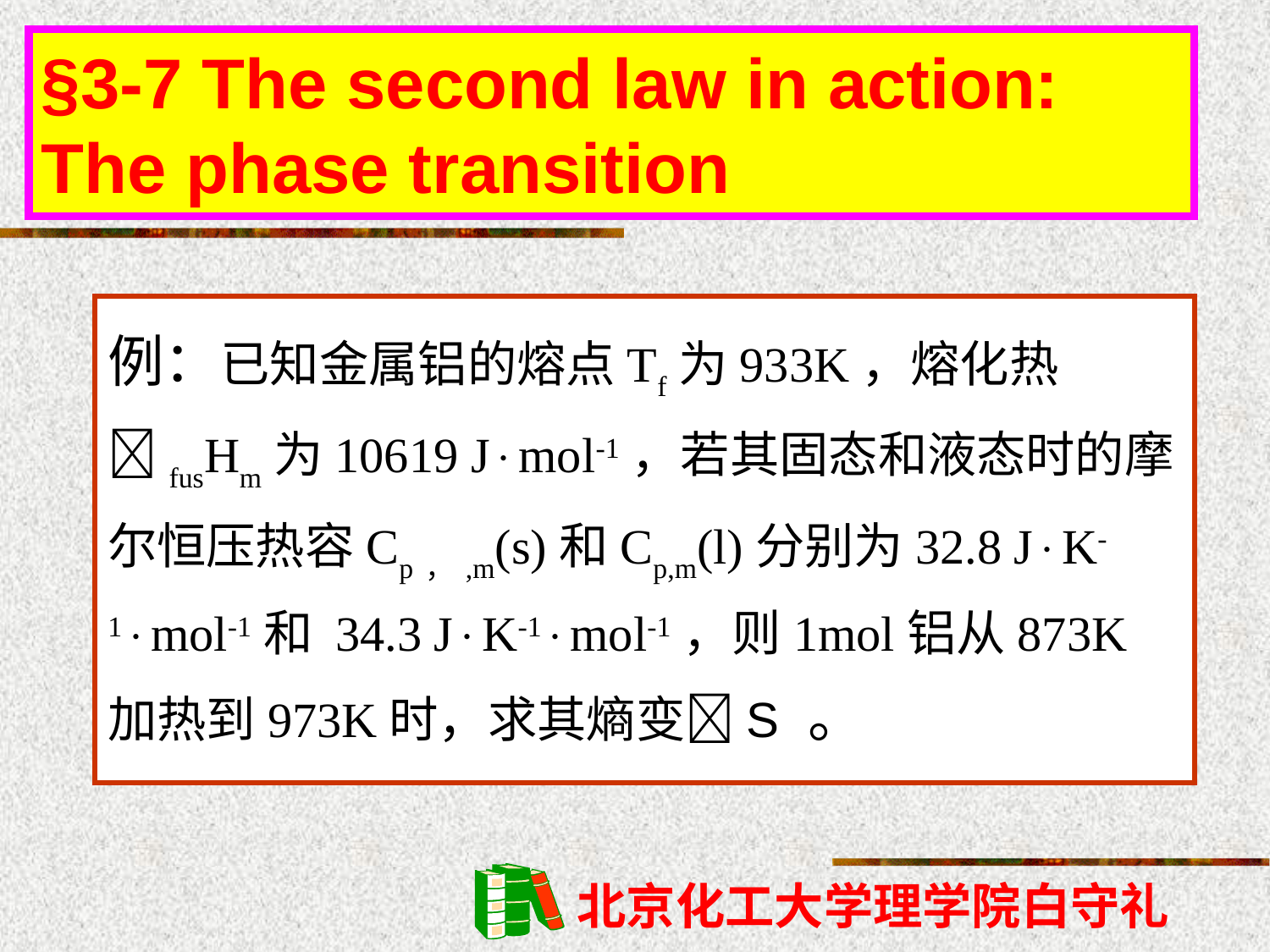

§3-7 The second law in action: The phase transition
例：已知金属铝的熔点Tf为933K，熔化热ΔfusHm为10619 J⋅mol-1，若其固态和液态时的摩尔恒压热容Cp，,m(s)和Cp,m(l)分别为32.8 J⋅K-1⋅mol-1和 34.3 J⋅K-1⋅mol-1，则1mol铝从873K加热到973K时，求其熵变ΔS 。